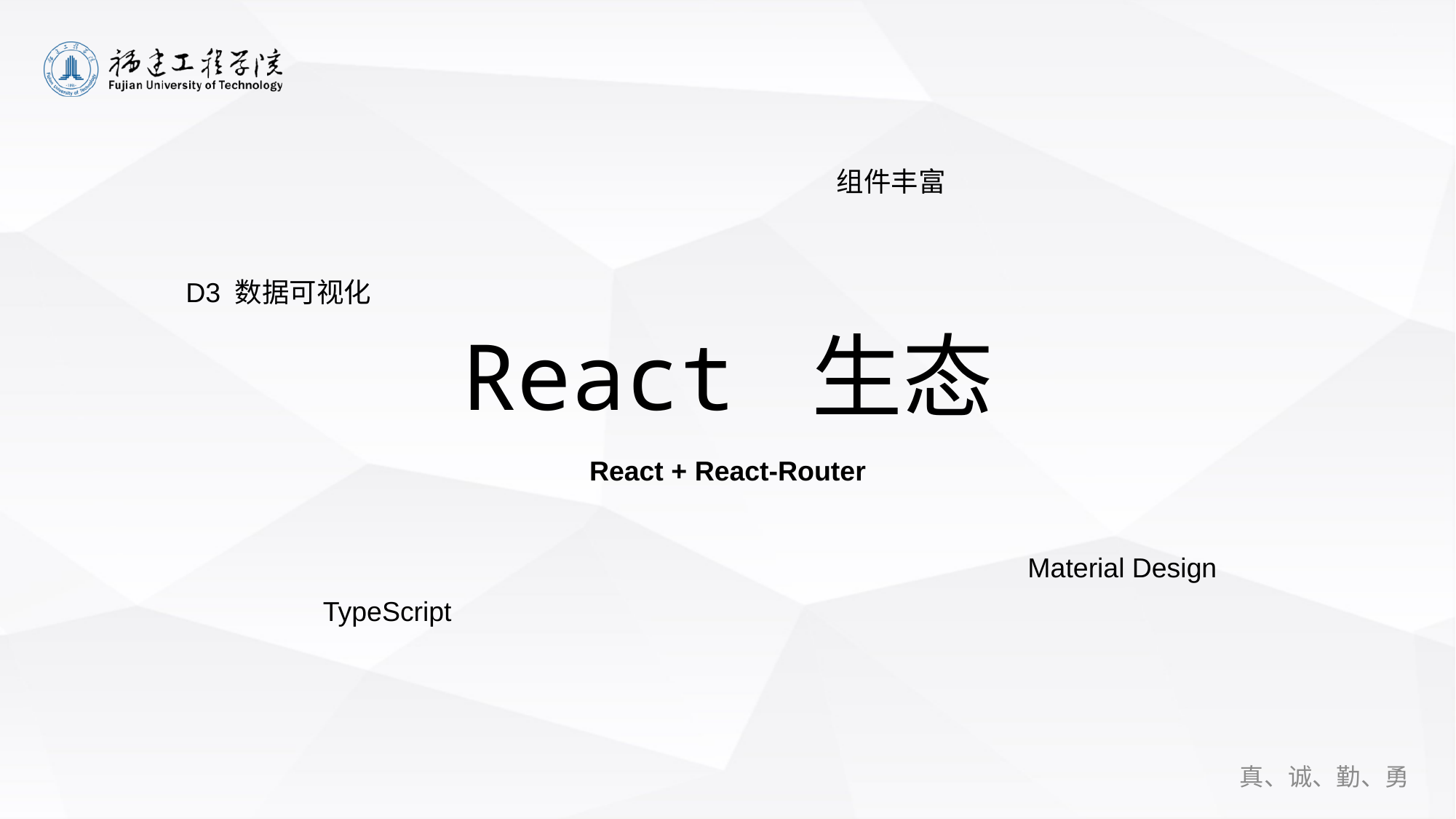

组件丰富
D3 数据可视化
React 生态
React + React-Router
Material Design
TypeScript